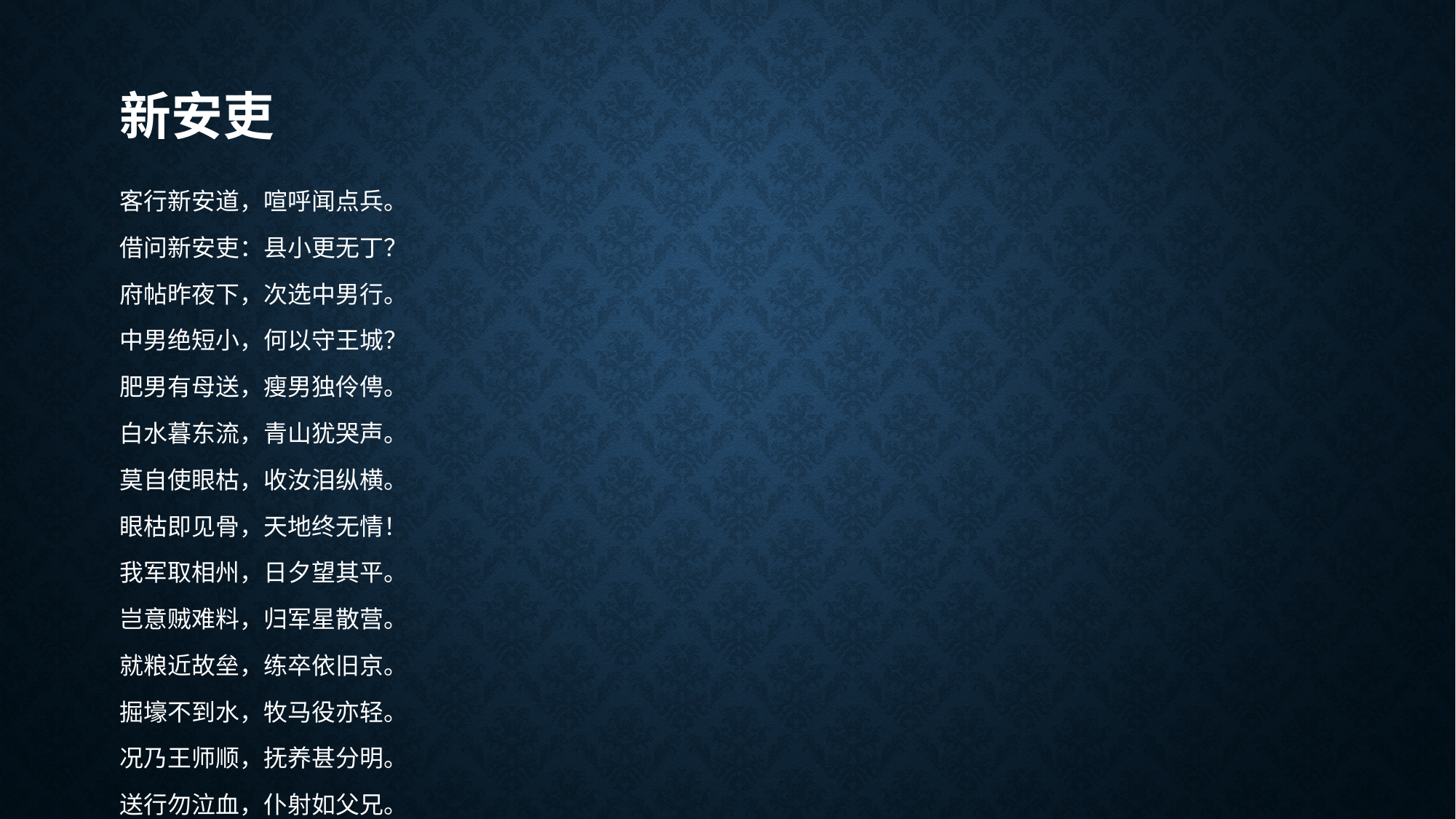

# 新安吏
客行新安道，喧呼闻点兵。
借问新安吏：县小更无丁？
府帖昨夜下，次选中男行。
中男绝短小，何以守王城？
肥男有母送，瘦男独伶俜。
白水暮东流，青山犹哭声。
莫自使眼枯，收汝泪纵横。
眼枯即见骨，天地终无情！
我军取相州，日夕望其平。
岂意贼难料，归军星散营。
就粮近故垒，练卒依旧京。
掘壕不到水，牧马役亦轻。
况乃王师顺，抚养甚分明。
送行勿泣血，仆射如父兄。